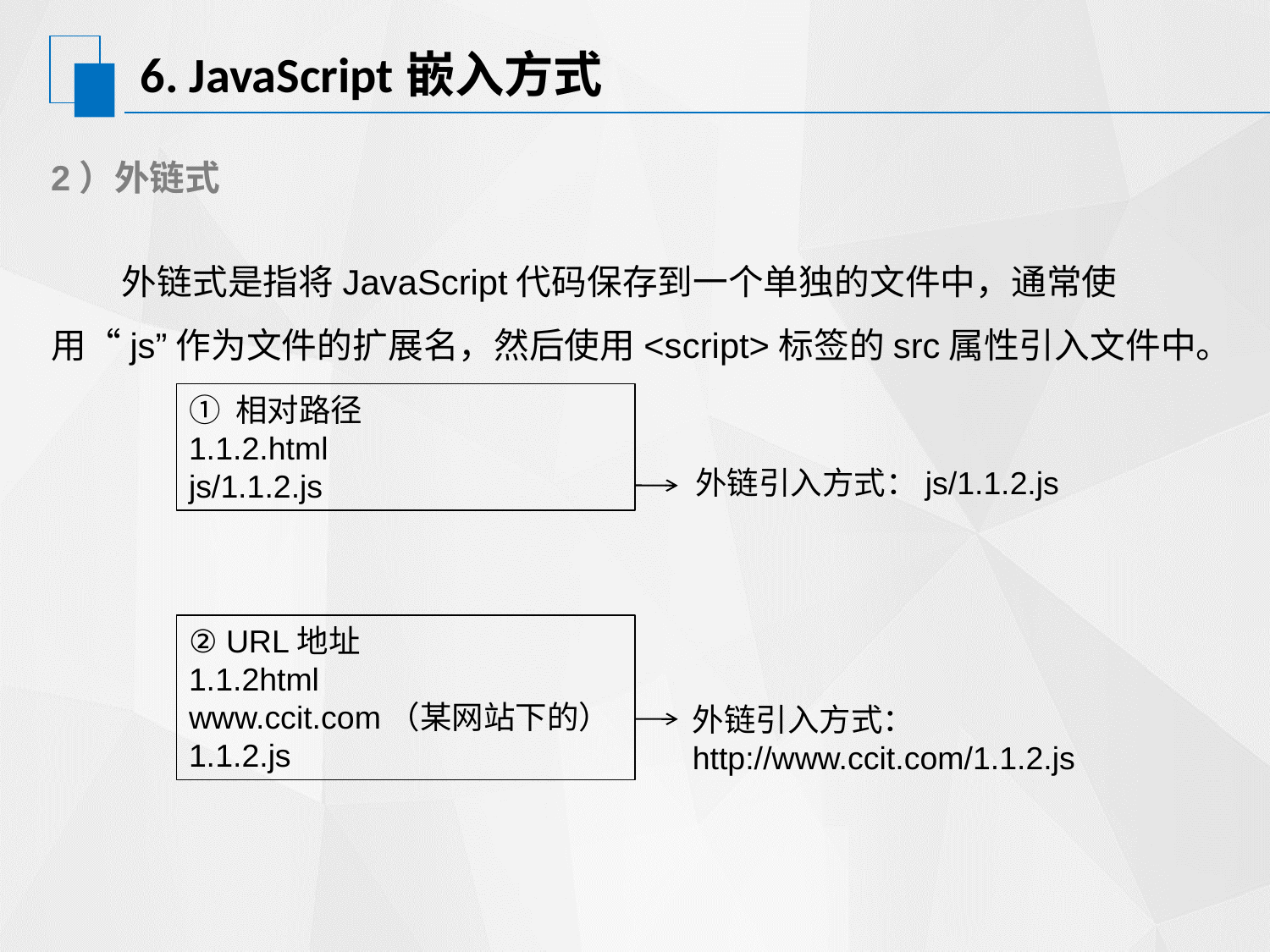

# 6. JavaScript嵌入方式
2）外链式
        外链式是指将JavaScript代码保存到一个单独的文件中，通常使用“js”作为文件的扩展名，然后使用<script>标签的src属性引入文件中。
① 相对路径
1.1.2.html
js/1.1.2.js
外链引入方式：js/1.1.2.js
② URL地址
1.1.2html
www.ccit.com（某网站下的）
1.1.2.js
外链引入方式：
http://www.ccit.com/1.1.2.js